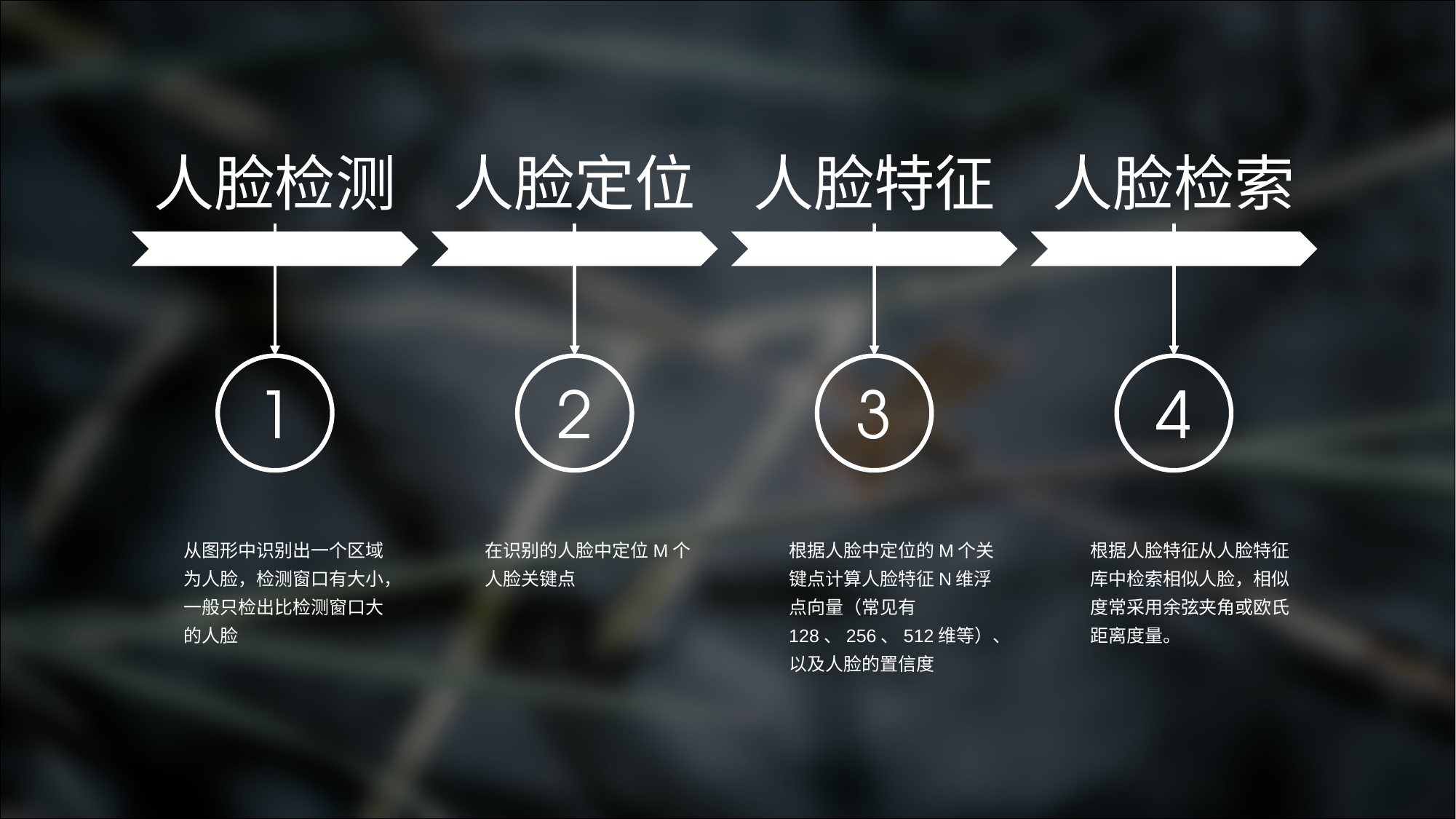

人脸检测

1
人脸定位

2
人脸特征

3
人脸检索

4
从图形中识别出一个区域为人脸，检测窗口有大小，一般只检出比检测窗口大的人脸
在识别的人脸中定位M个人脸关键点
根据人脸中定位的M个关键点计算人脸特征N维浮点向量（常见有128、256、512维等）、以及人脸的置信度
根据人脸特征从人脸特征库中检索相似人脸，相似度常采用余弦夹角或欧氏距离度量。